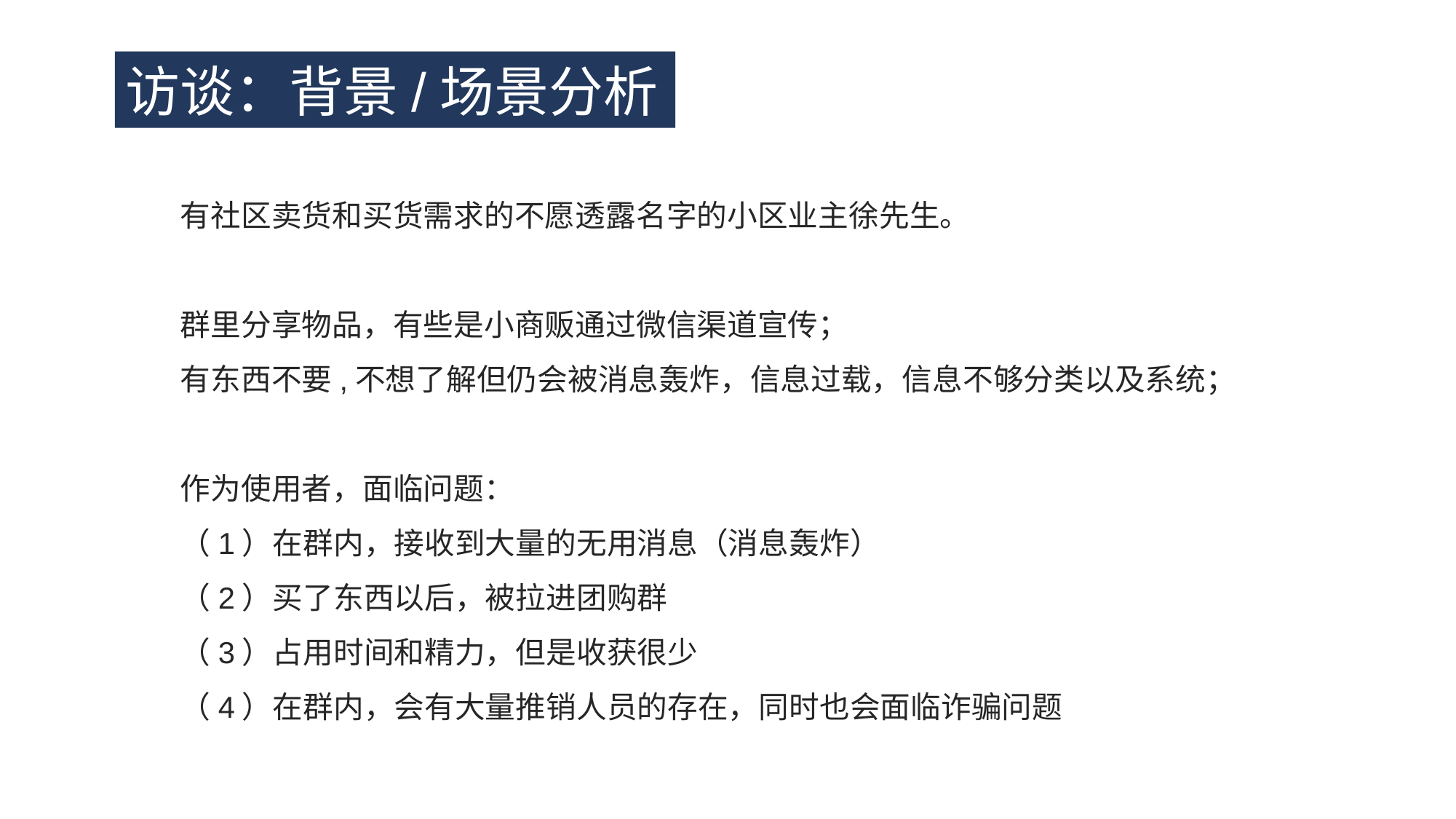

访谈：背景/场景分析
有社区卖货和买货需求的不愿透露名字的小区业主徐先生。

群里分享物品，有些是小商贩通过微信渠道宣传；
有东西不要,不想了解但仍会被消息轰炸，信息过载，信息不够分类以及系统；

作为使用者，面临问题：
（1）在群内，接收到大量的无用消息（消息轰炸）
（2）买了东西以后，被拉进团购群
（3）占用时间和精力，但是收获很少
（4）在群内，会有大量推销人员的存在，同时也会面临诈骗问题